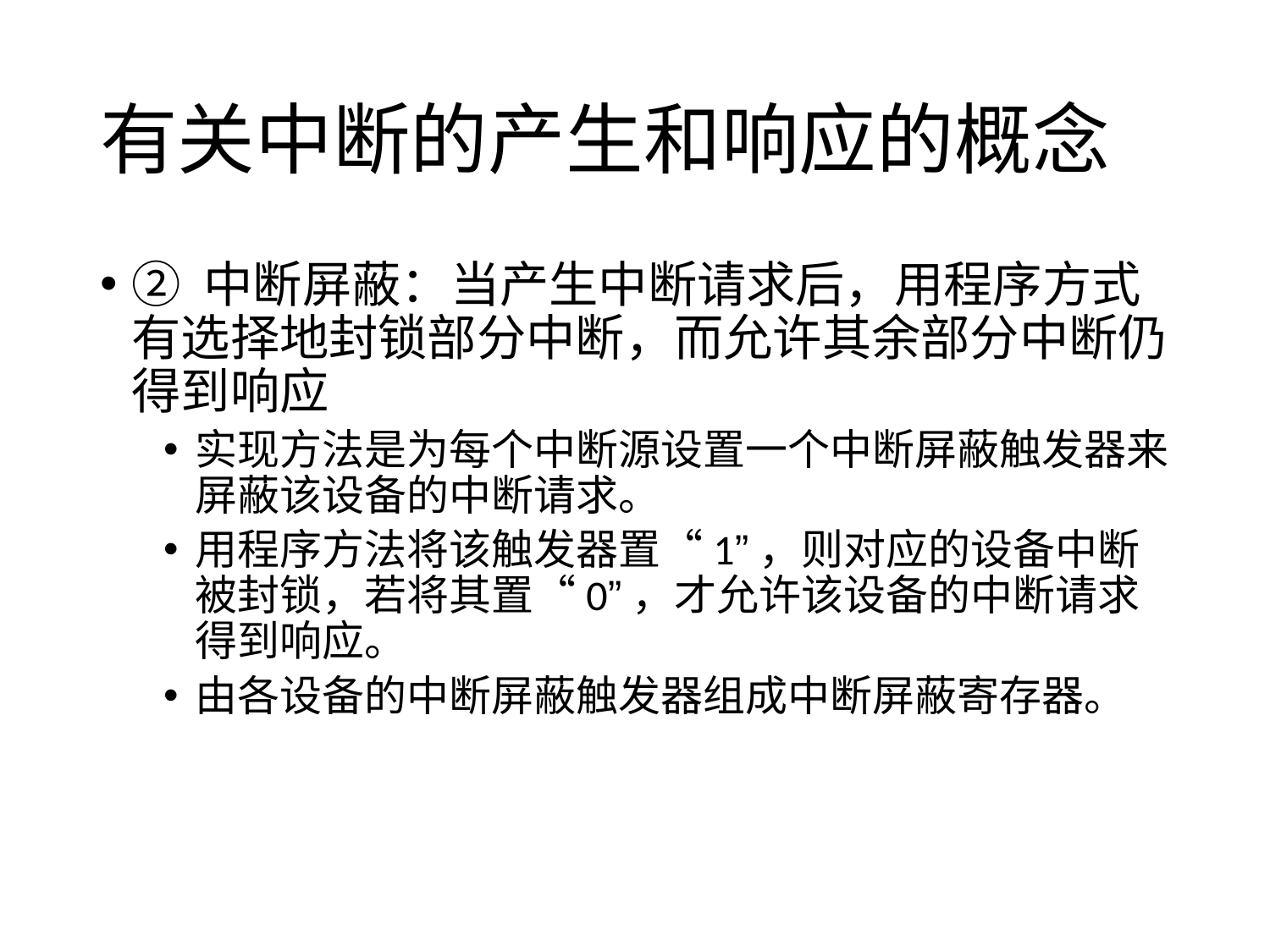

# 有关中断的产生和响应的概念
② 中断屏蔽：当产生中断请求后，用程序方式有选择地封锁部分中断，而允许其余部分中断仍得到响应
实现方法是为每个中断源设置一个中断屏蔽触发器来屏蔽该设备的中断请求。
用程序方法将该触发器置“1”，则对应的设备中断被封锁，若将其置“0”，才允许该设备的中断请求得到响应。
由各设备的中断屏蔽触发器组成中断屏蔽寄存器。